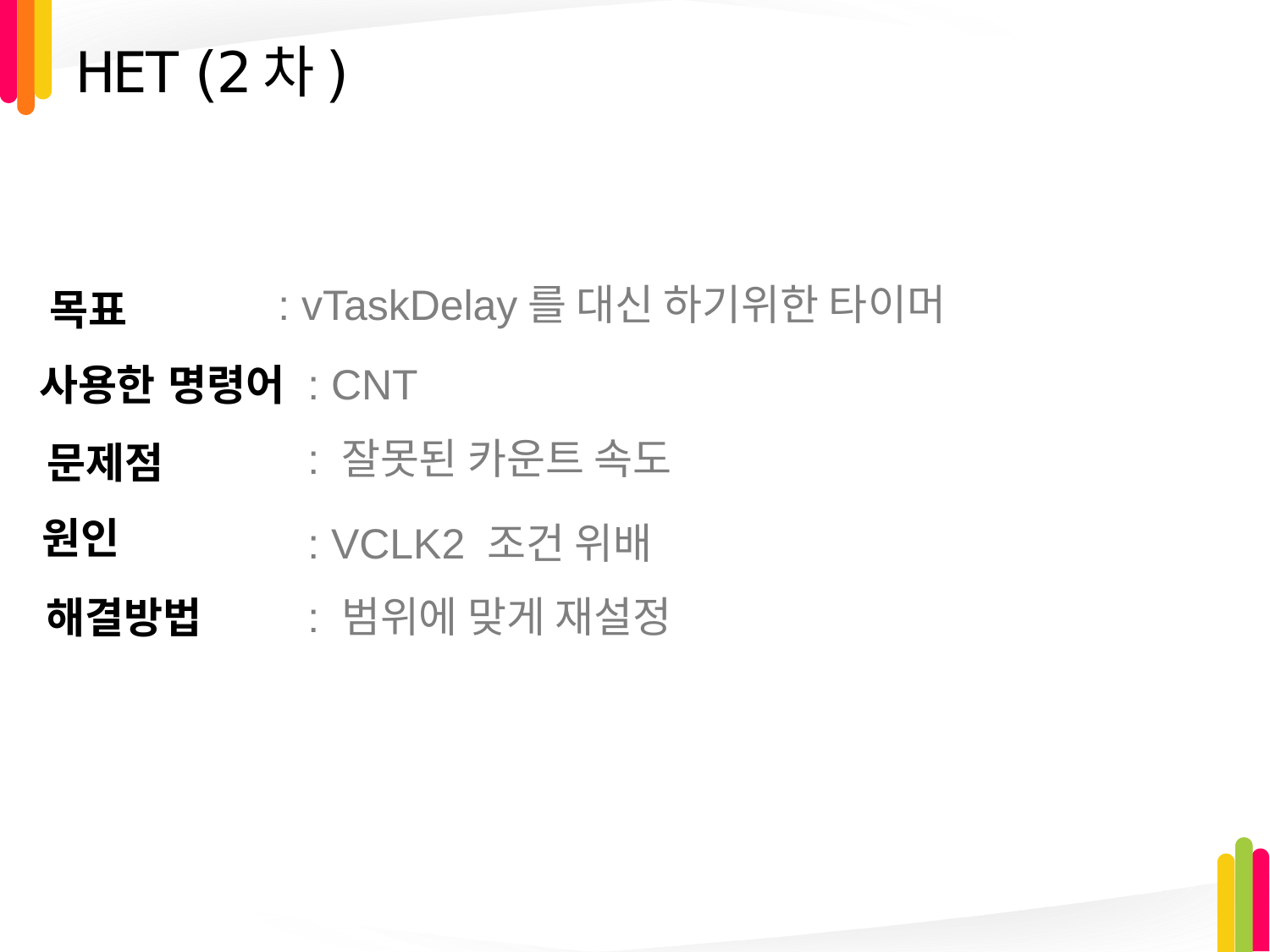

# HET (2차)
        : vTaskDelay를 대신 하기위한 타이머
목표
: CNT
 사용한 명령어
문제점
: 잘못된 카운트 속도
원인
: VCLK2 조건 위배
: 범위에 맞게 재설정
해결방법